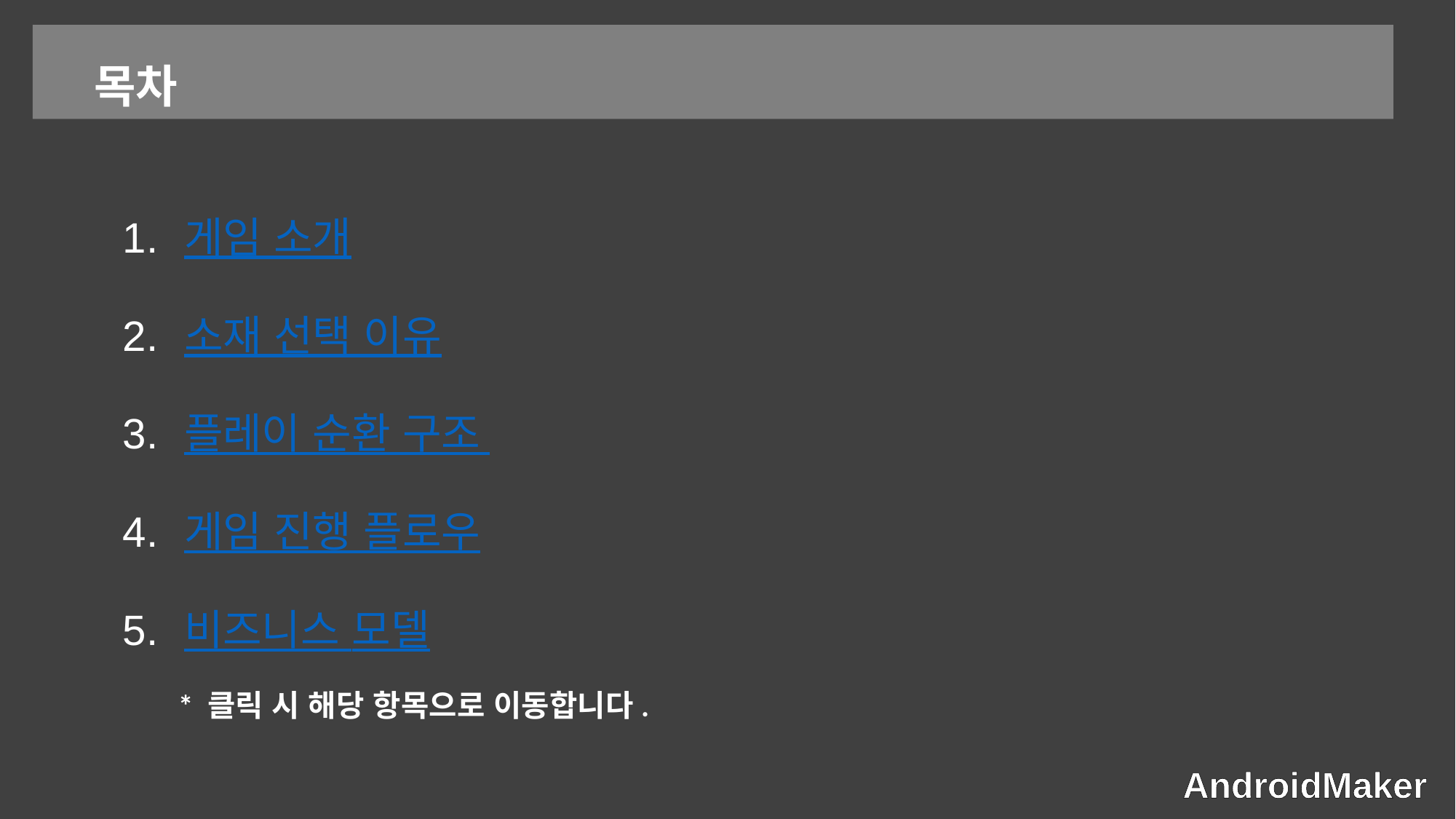

목차

게임 소개
소재 선택 이유
플레이 순환 구조
게임 진행 플로우
비즈니스 모델
        * 클릭 시 해당 항목으로 이동합니다.

AndroidMaker